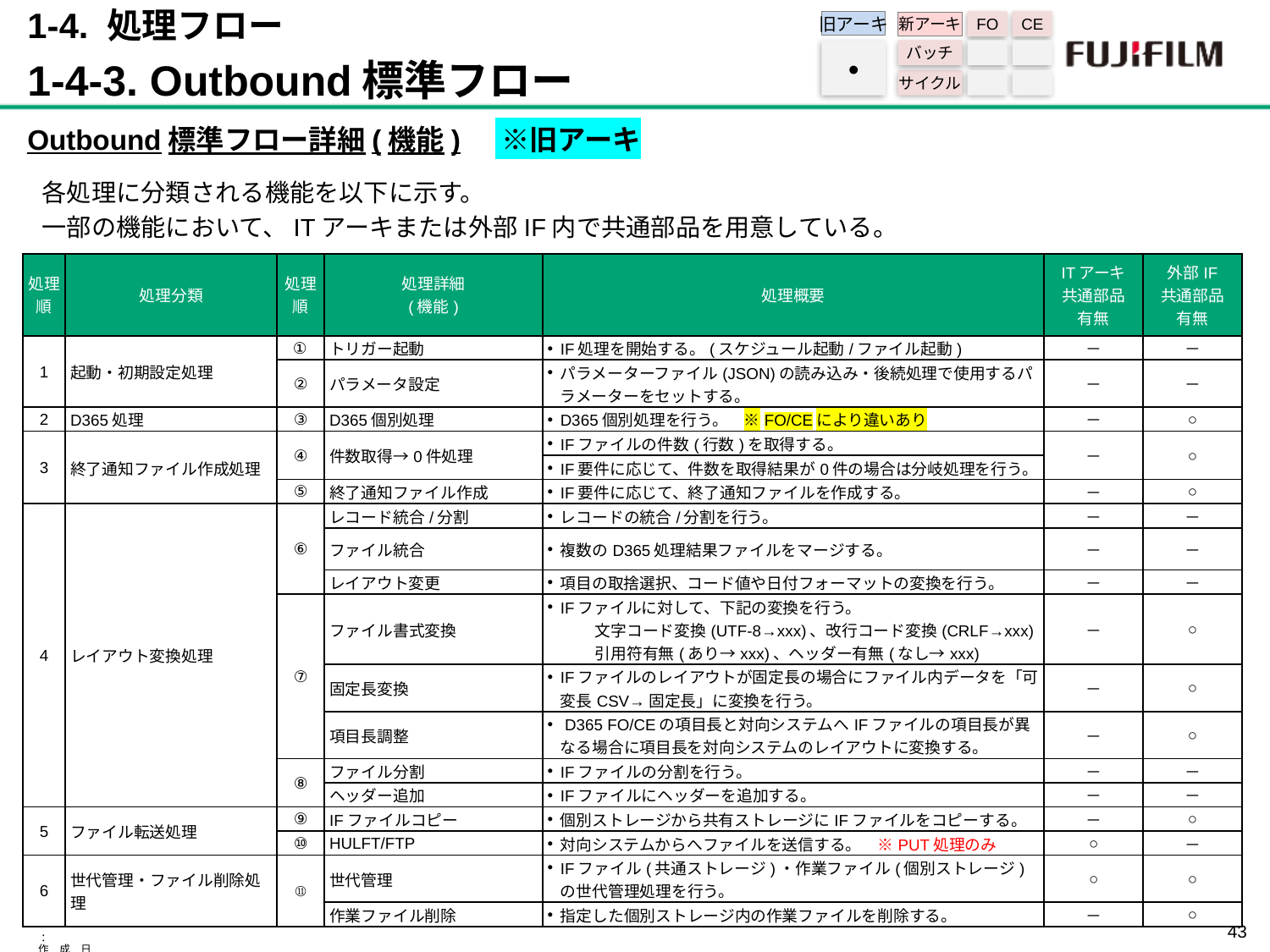

1-4. 処理フロー
1-4-3. Outbound標準フロー
旧アーキ
FO
CE
新アーキ
バッチ

サイクル

●
Outbound標準フロー詳細(機能)　 ※旧アーキ
各処理に分類される機能を以下に示す。
一部の機能において、ITアーキまたは外部IF内で共通部品を用意している。

| 処理 順 | 処理分類 | 処理 順 | 処理詳細 (機能) | 処理概要 | ITアーキ 共通部品 有無 | 外部IF 共通部品 有無 |
| --- | --- | --- | --- | --- | --- | --- |
| 1 | 起動・初期設定処理 | ① | トリガー起動 | IF処理を開始する。(スケジュール起動/ファイル起動) | － | － |
|  |  | ② | パラメータ設定 | パラメーターファイル(JSON)の読み込み・後続処理で使用するパラメーターをセットする。 | － | － |
| 2 | D365処理 | ③ | D365個別処理 | D365個別処理を行う。　※FO/CEにより違いあり | － | ○ |
| 3 | 終了通知ファイル作成処理 | ④ | 件数取得→0件処理 | IFファイルの件数(行数)を取得する。 | － | ○ |
|  |  |  |  | IF要件に応じて、件数を取得結果が0件の場合は分岐処理を行う。 |  |  |
|  |  | ⑤ | 終了通知ファイル作成 | IF要件に応じて、終了通知ファイルを作成する。 | － | ○ |
| 4 | レイアウト変換処理 | ⑥ | レコード統合/分割 | レコードの統合/分割を行う。 | － | － |
|  |  |  | ファイル統合 | 複数のD365処理結果ファイルをマージする。 | － | － |
|  |  |  | レイアウト変更 | 項目の取捨選択、コード値や日付フォーマットの変換を行う。 | － | － |
|  |  | ⑦ | ファイル書式変換 | IFファイルに対して、下記の変換を行う。 　　　文字コード変換(UTF-8→xxx)、改行コード変換(CRLF→xxx) 　　　引用符有無(あり→xxx)、ヘッダー有無(なし→xxx) | － | ○ |
|  |  |  | 固定長変換 | IFファイルのレイアウトが固定長の場合にファイル内データを「可変長CSV→固定長」に変換を行う。 | － | ○ |
|  |  |  | 項目長調整 | D365 FO/CEの項目長と対向システムへIFファイルの項目長が異なる場合に項目長を対向システムのレイアウトに変換する。 | － | ○ |
|  |  | ⑧ | ファイル分割 | IFファイルの分割を行う。 | － | － |
|  |  |  | ヘッダー追加 | IFファイルにヘッダーを追加する。 | － | － |
| 5 | ファイル転送処理 | ⑨ | IFファイルコピー | 個別ストレージから共有ストレージにIFファイルをコピーする。 | － | ○ |
|  |  | ⑩ | HULFT/FTP | 対向システムからへファイルを送信する。　※PUT処理のみ | ○ | － |
| 6 | 世代管理・ファイル削除処理 | ⑪ | 世代管理 | IFファイル(共通ストレージ)・作業ファイル(個別ストレージ)の世代管理処理を行う。 | ○ | ○ |
|  |  |  | 作業ファイル削除 | 指定した個別ストレージ内の作業ファイルを削除する。 | － | ○ |
43